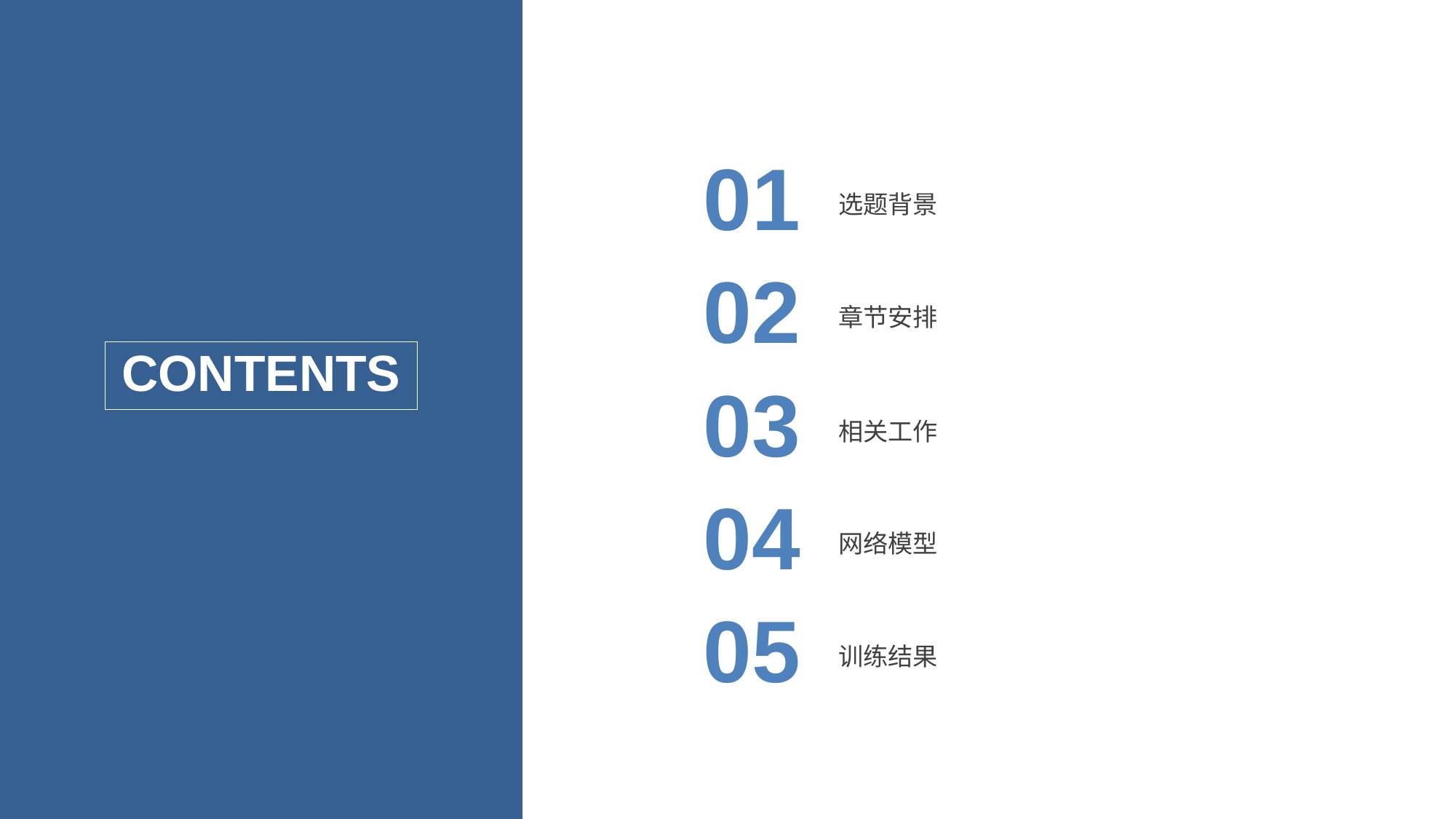

01
选题背景
02
章节安排
CONTENTS
03
相关工作
04
网络模型
05
训练结果